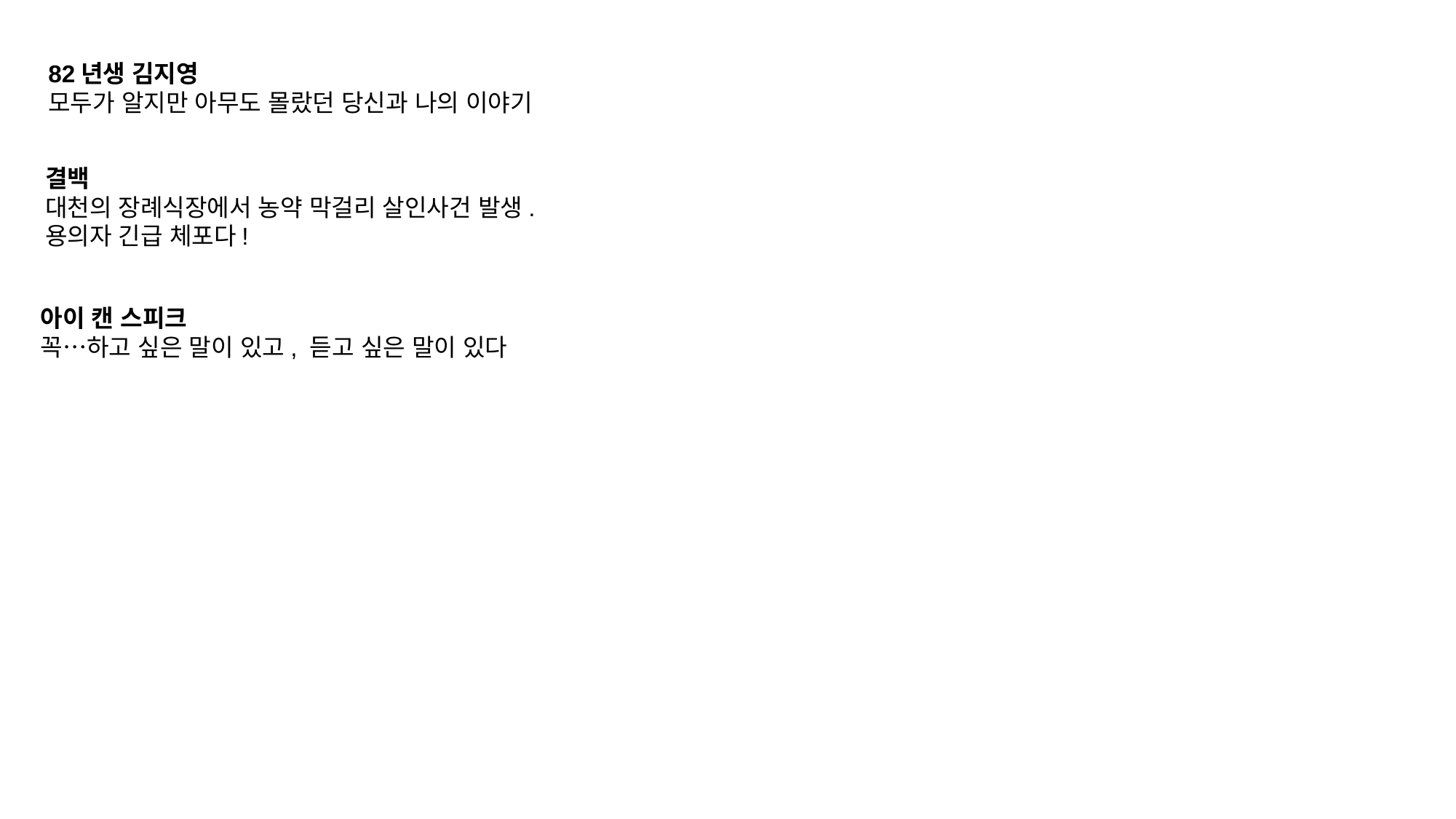

82년생 김지영
모두가 알지만 아무도 몰랐던 당신과 나의 이야기
결백
대천의 장례식장에서 농약 막걸리 살인사건 발생.
용의자 긴급 체포다!
아이 캔 스피크
꼭…하고 싶은 말이 있고, 듣고 싶은 말이 있다